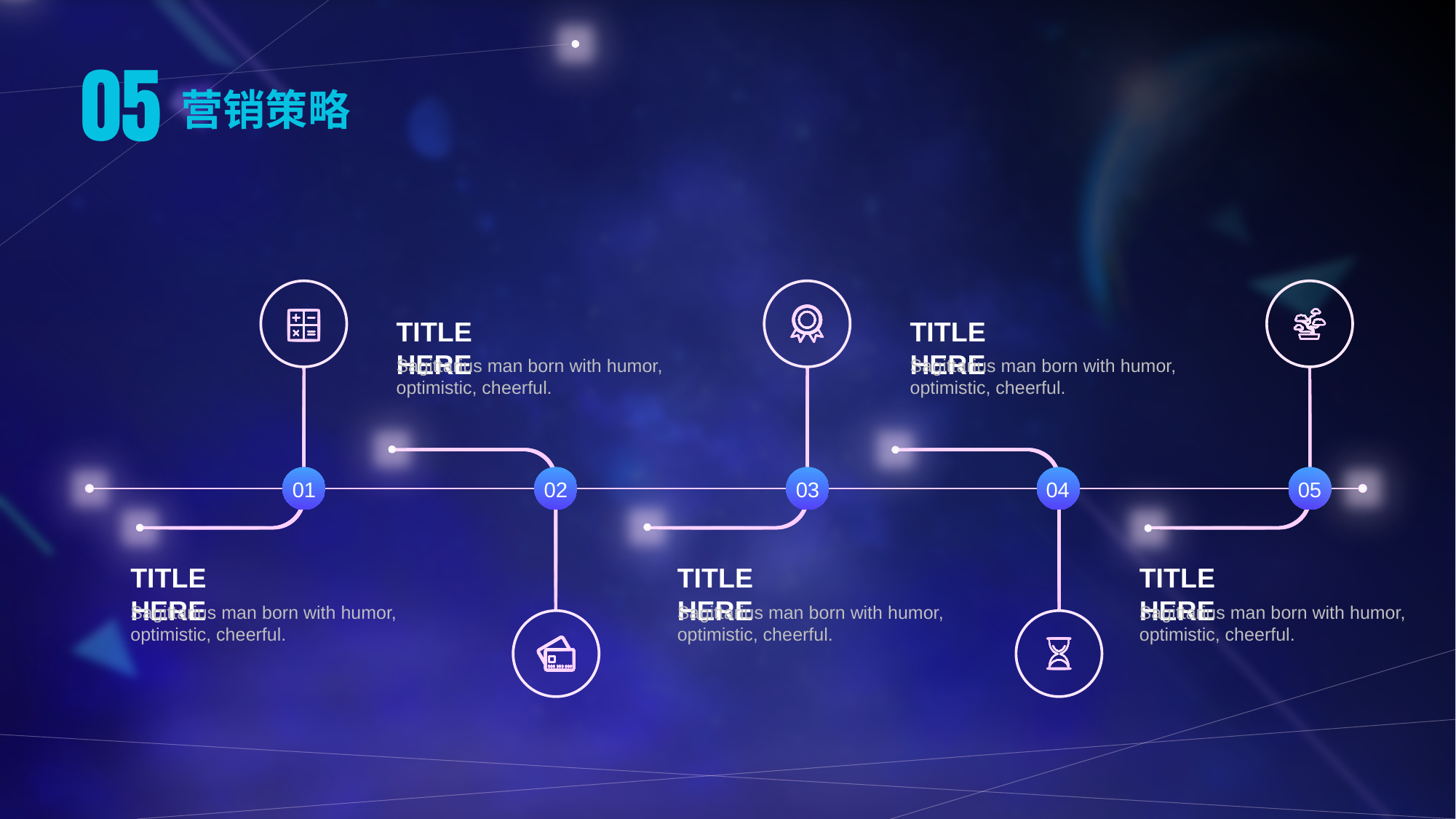

05
营销策略

TITLE HERE
TITLE HERE
Sagittarius man born with humor, optimistic, cheerful.
Sagittarius man born with humor, optimistic, cheerful.

01
02
03
04
05

TITLE HERE
TITLE HERE
TITLE HERE
Sagittarius man born with humor, optimistic, cheerful.
Sagittarius man born with humor, optimistic, cheerful.
Sagittarius man born with humor, optimistic, cheerful.